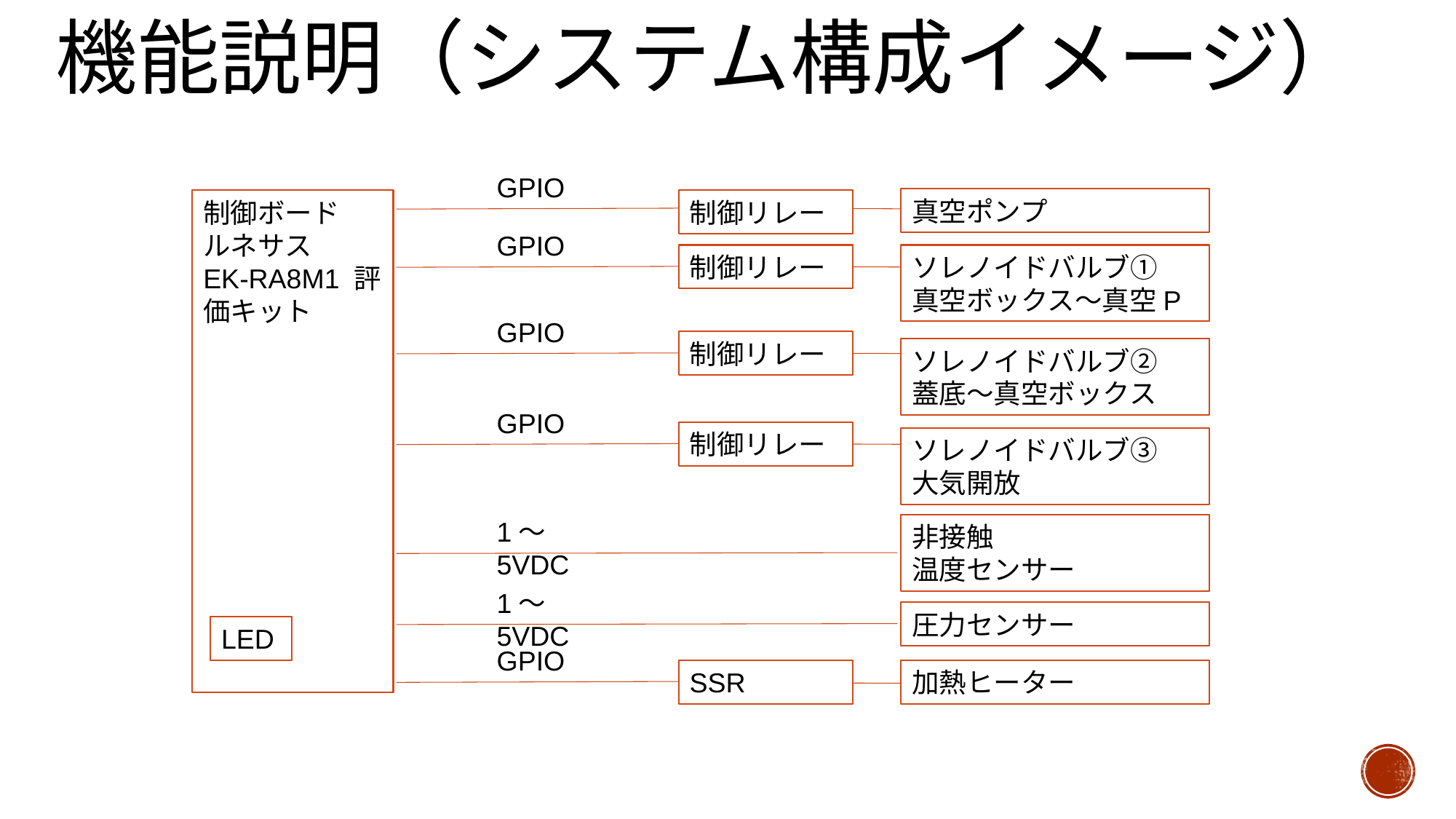

# 機能説明（システム構成イメージ）
GPIO
真空ポンプ
制御リレー
制御ボード
ルネサス
EK-RA8M1 評価キット

GPIO
制御リレー
ソレノイドバルブ①
真空ボックス～真空P
GPIO
制御リレー
ソレノイドバルブ②
蓋底～真空ボックス
GPIO
制御リレー
ソレノイドバルブ③
大気開放
1～5VDC
非接触
温度センサー
1～5VDC
圧力センサー
LED
GPIO
SSR
加熱ヒーター